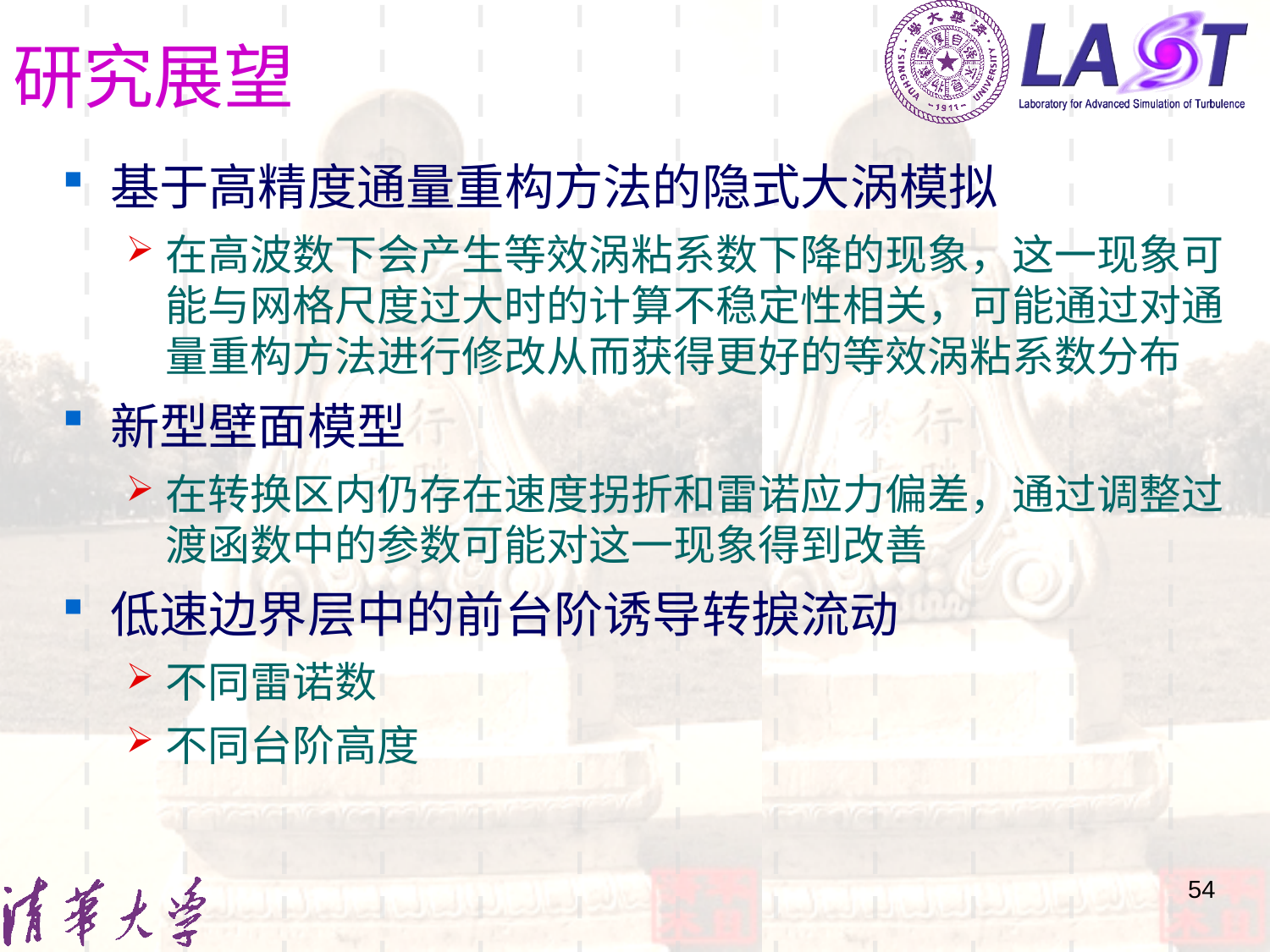

# 研究展望
基于高精度通量重构方法的隐式大涡模拟
在高波数下会产生等效涡粘系数下降的现象，这一现象可能与网格尺度过大时的计算不稳定性相关，可能通过对通量重构方法进行修改从而获得更好的等效涡粘系数分布
新型壁面模型
在转换区内仍存在速度拐折和雷诺应力偏差，通过调整过渡函数中的参数可能对这一现象得到改善
低速边界层中的前台阶诱导转捩流动
不同雷诺数
不同台阶高度
54